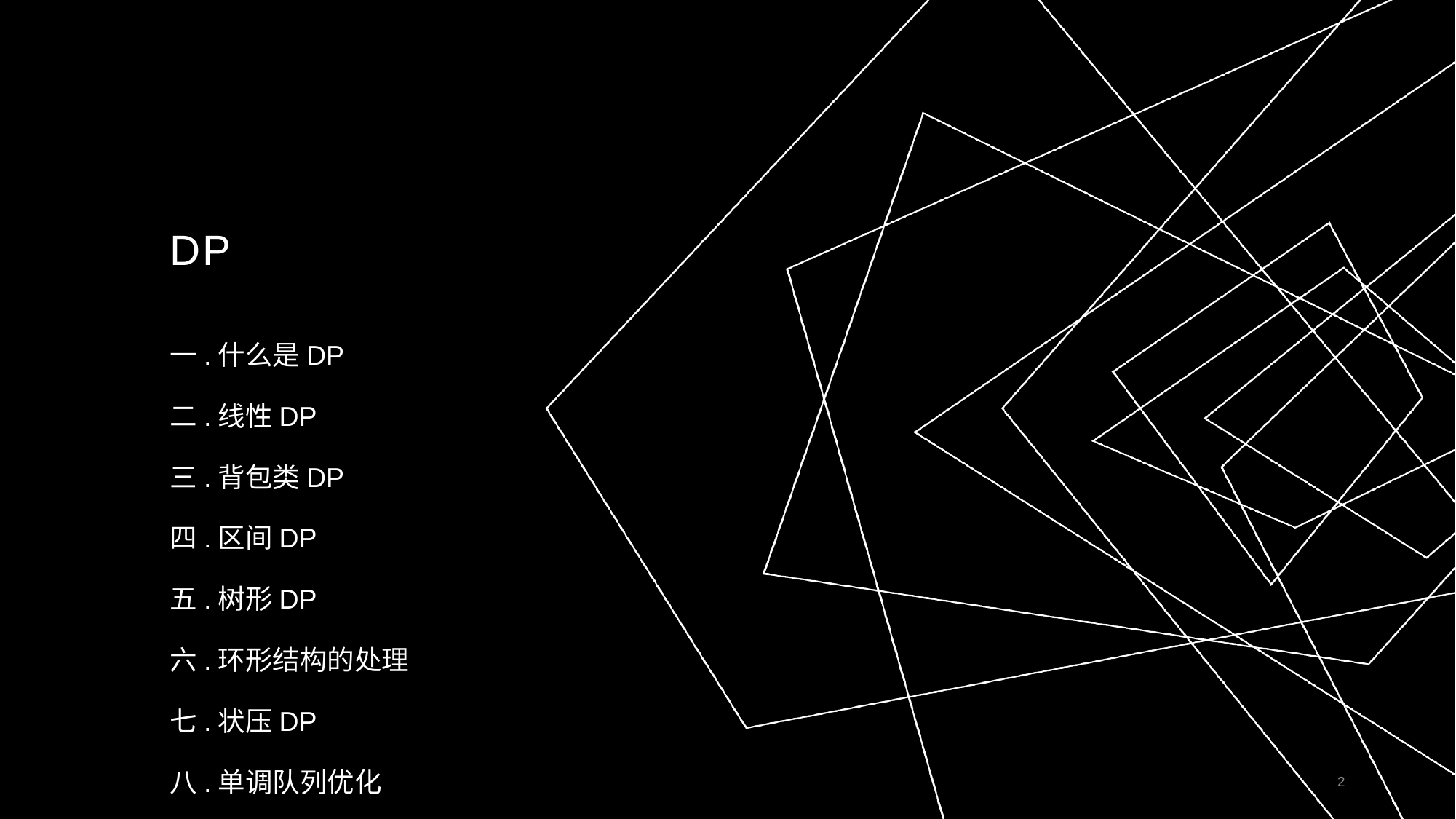

# DP
一.什么是DP
二.线性DP
三.背包类DP
四.区间DP
五.树形DP
六.环形结构的处理
七.状压DP
八.单调队列优化
2